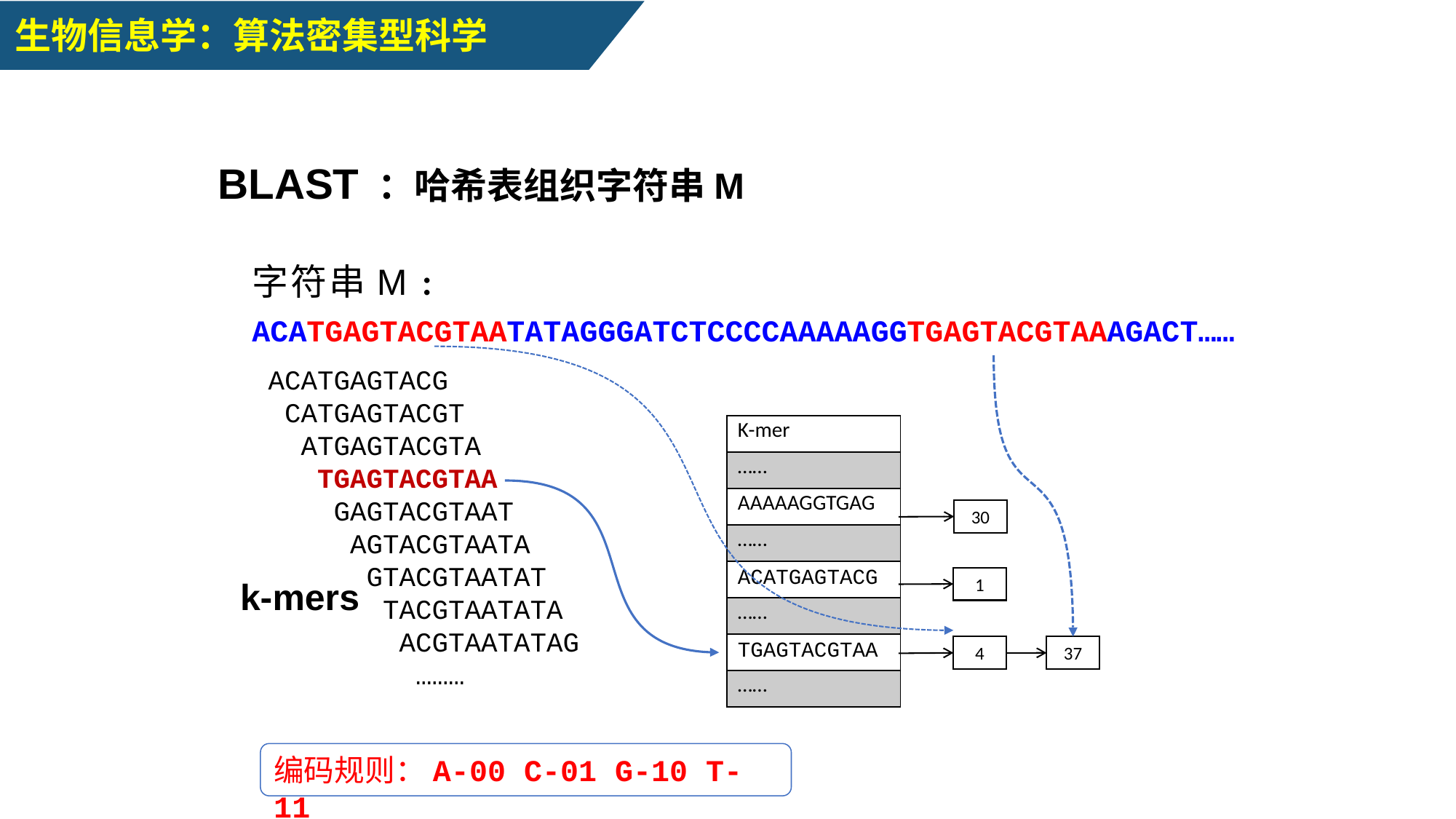

生物信息学：算法密集型科学
BLAST ：哈希表组织字符串M

字符串M :
ACATGAGTACGTAATATAGGGATCTCCCCAAAAAGGTGAGTACGTAAAGACT……
 ACATGAGTACG
  CATGAGTACGT
   ATGAGTACGTA
    TGAGTACGTAA
     GAGTACGTAAT
      AGTACGTAATA
       GTACGTAATAT
        TACGTAATATA
         ACGTAATATAG
          ………
| K-mer |
| --- |
| …… |
| AAAAAGGTGAG |
| …… |
| ACATGAGTACG |
| …… |
| TGAGTACGTAA |
| …… |

30
1
k-mers
4
37
编码规则：A-00 C-01 G-10 T-11